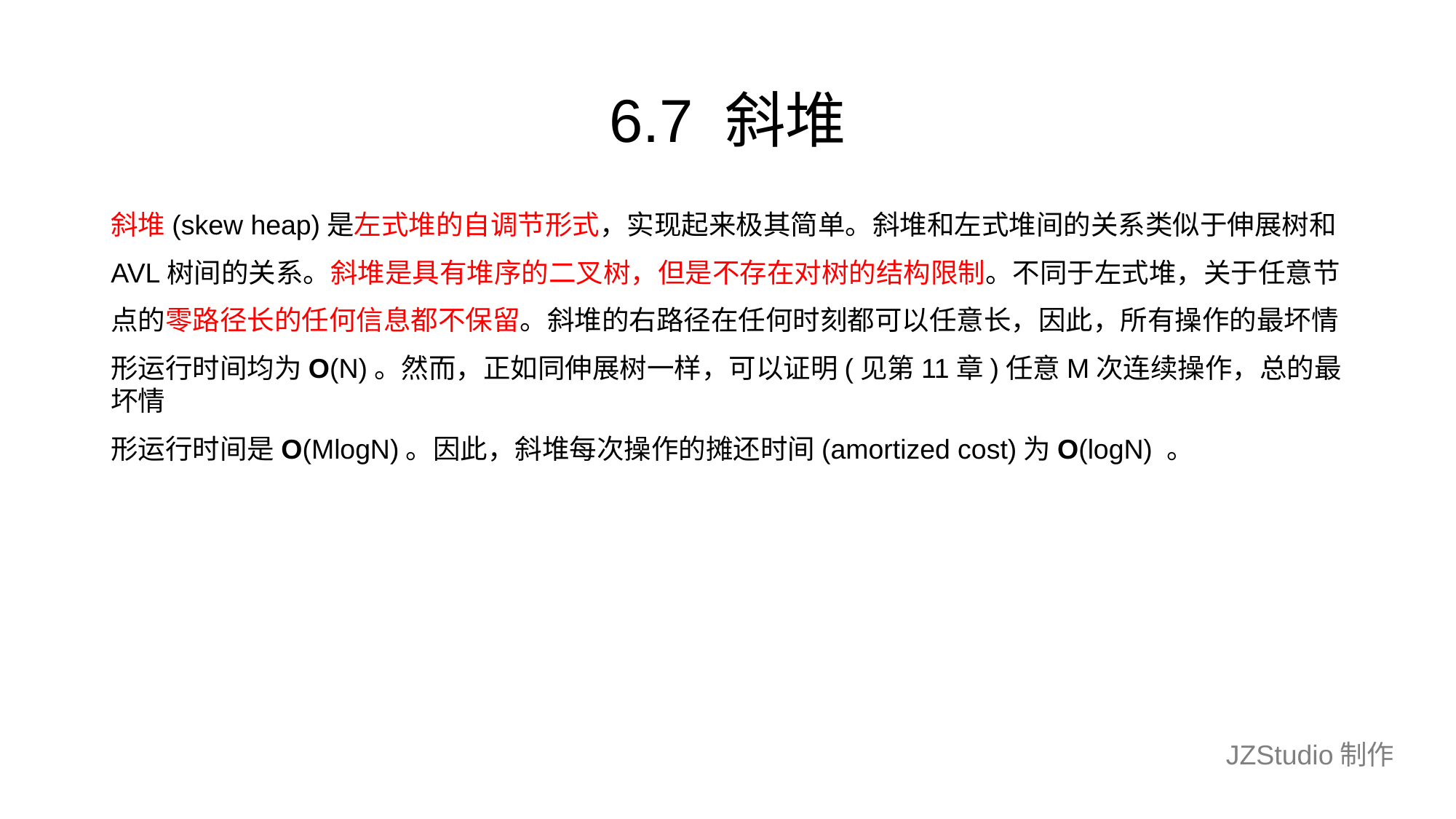

# 6.7 斜堆
斜堆(skew heap)是左式堆的自调节形式，实现起来极其简单。斜堆和左式堆间的关系类似于伸展树和
AVL树间的关系。斜堆是具有堆序的二叉树，但是不存在对树的结构限制。不同于左式堆，关于任意节
点的零路径长的任何信息都不保留。斜堆的右路径在任何时刻都可以任意长，因此，所有操作的最坏情
形运行时间均为O(N)。然而，正如同伸展树一样，可以证明(见第11章)任意M次连续操作，总的最坏情
形运行时间是O(MlogN)。因此，斜堆每次操作的摊还时间(amortized cost)为O(logN) 。